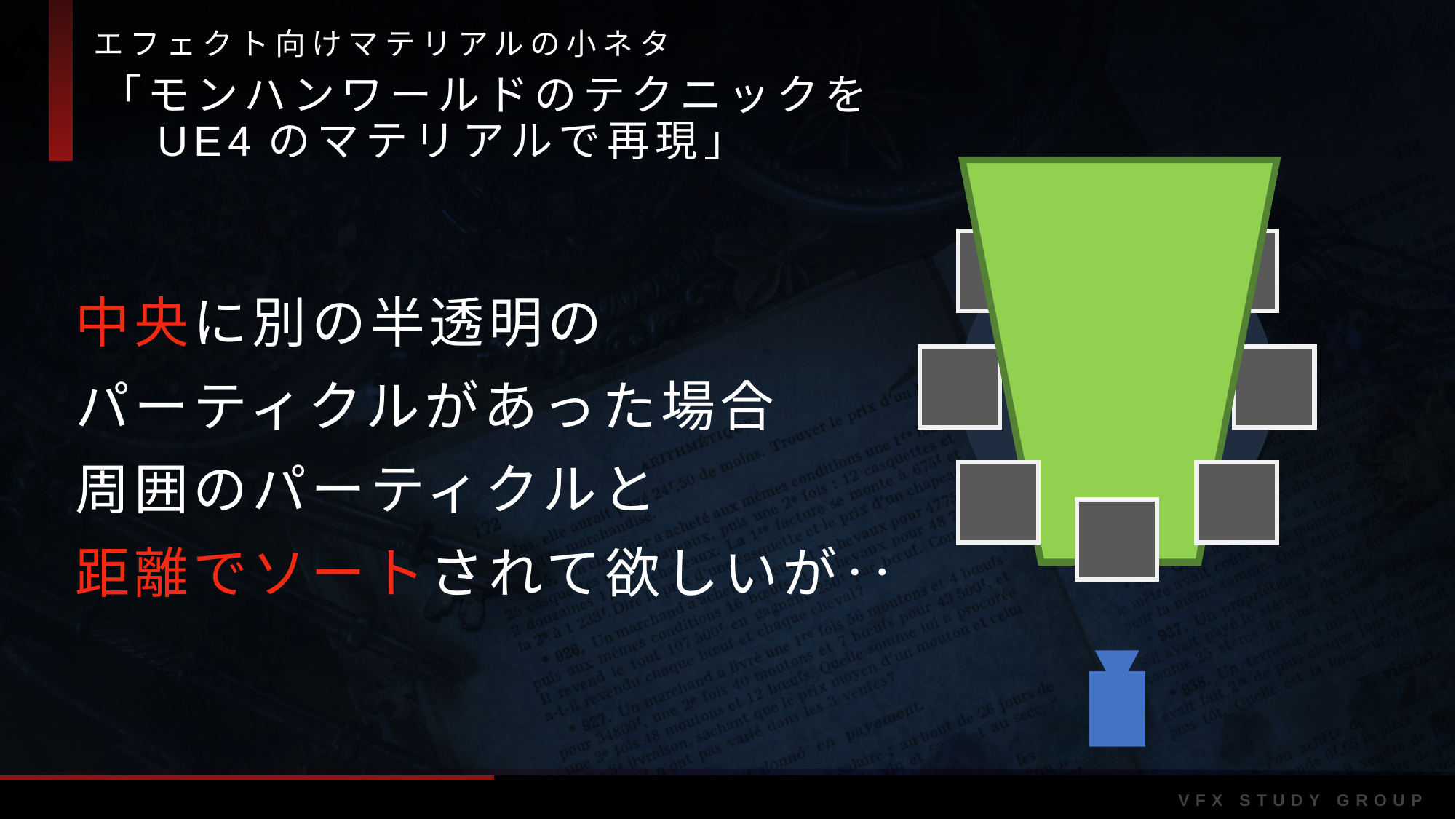

「モンハンワールドのテクニックを
　UE4のマテリアルで再現」

中央に別の半透明の
パーティクルがあった場合
周囲のパーティクルと
距離でソートされて欲しいが‥